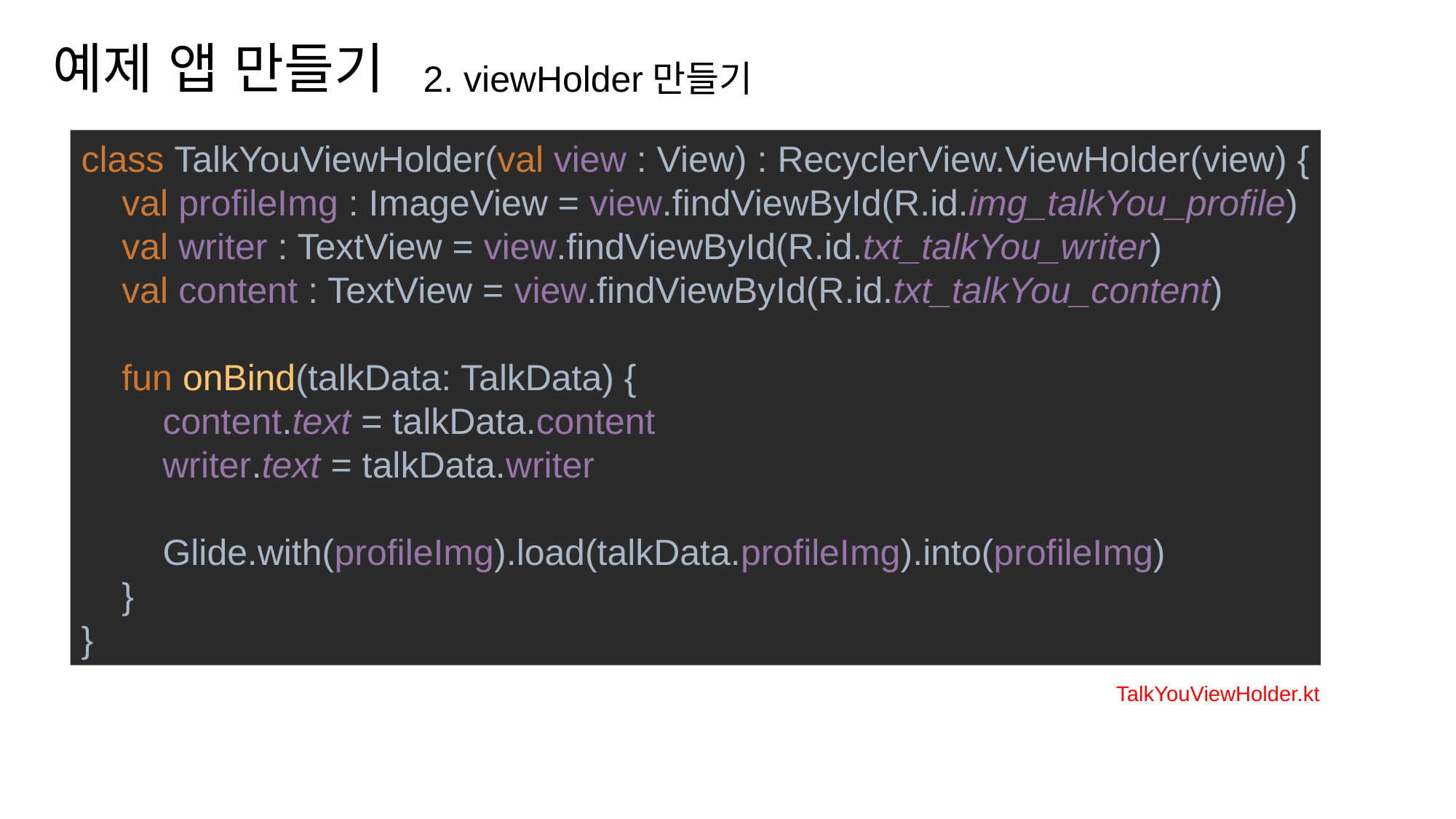

티머니 둥근바람 ExtraBold
티머니 둥근바람 Regular
예제 앱 만들기
2. viewHolder만들기
나눔스퀘어OTF ExtraBold
나눔스퀘어OTF Bold
class TalkYouViewHolder(val view : View) : RecyclerView.ViewHolder(view) {
    val profileImg : ImageView = view.findViewById(R.id.img_talkYou_profile)
    val writer : TextView = view.findViewById(R.id.txt_talkYou_writer)
    val content : TextView = view.findViewById(R.id.txt_talkYou_content)
    fun onBind(talkData: TalkData) {
        content.text = talkData.content
        writer.text = talkData.writer
        Glide.with(profileImg).load(talkData.profileImg).into(profileImg)
    }
}
TalkYouViewHolder.kt
나눔스퀘어OTF
나눔스퀘어_ac ExtraBold
나눔스퀘어_ac Bold
나눔스퀘어_ac
나눔스퀘어 ExtraBold
나눔스퀘어 Bold
나눔스퀘어
대충 설명
XML
나눔스퀘어 Light
Kotlin

drawable/sp_talk_bg_you.xml